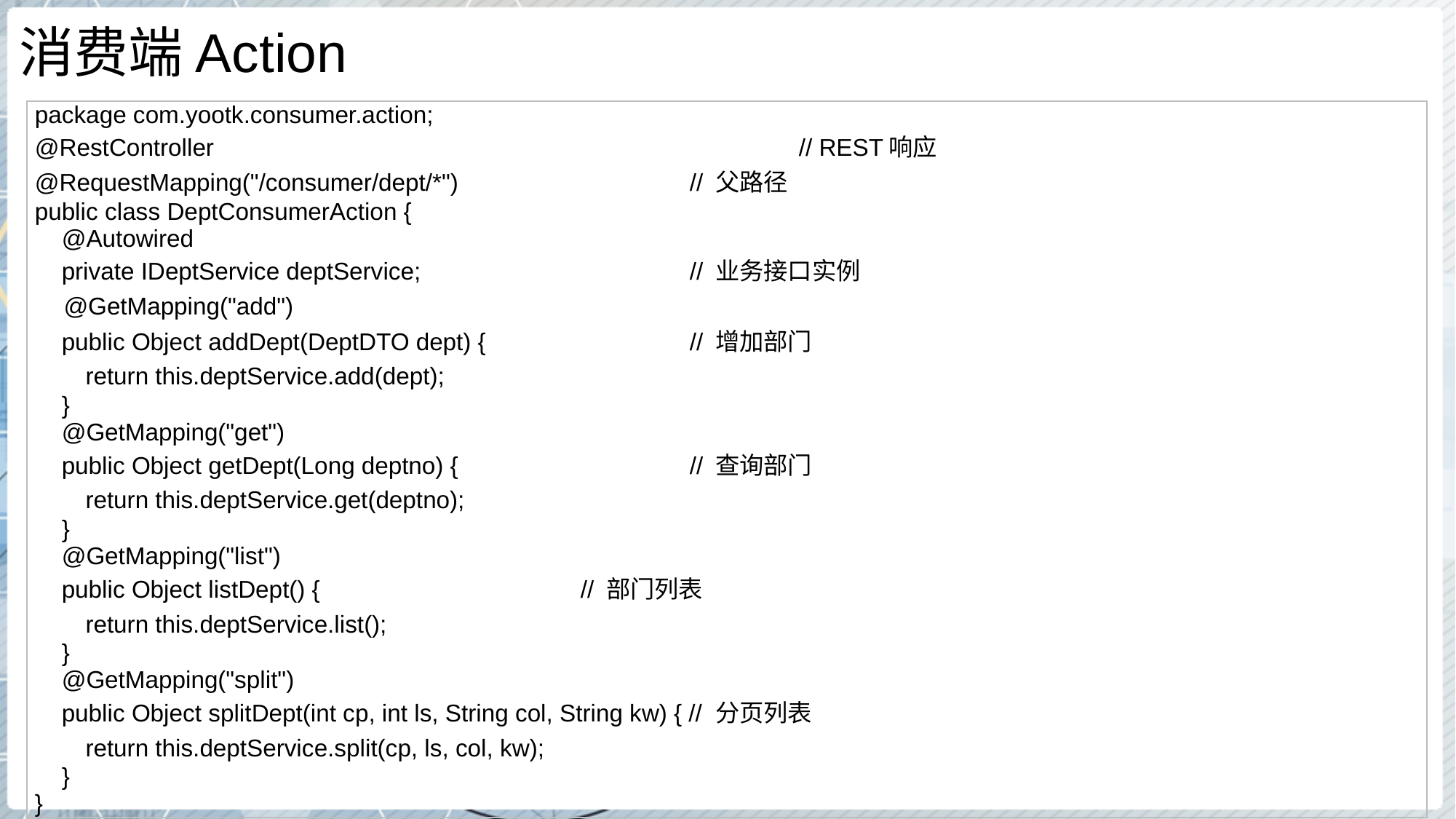

# 消费端Action
| package com.yootk.consumer.action; @RestController // REST响应 @RequestMapping("/consumer/dept/\*") // 父路径 public class DeptConsumerAction { @Autowired private IDeptService deptService; // 业务接口实例 @GetMapping("add") public Object addDept(DeptDTO dept) { // 增加部门 return this.deptService.add(dept); } @GetMapping("get") public Object getDept(Long deptno) { // 查询部门 return this.deptService.get(deptno); } @GetMapping("list") public Object listDept() { // 部门列表 return this.deptService.list(); } @GetMapping("split") public Object splitDept(int cp, int ls, String col, String kw) { // 分页列表 return this.deptService.split(cp, ls, col, kw); } } |
| --- |